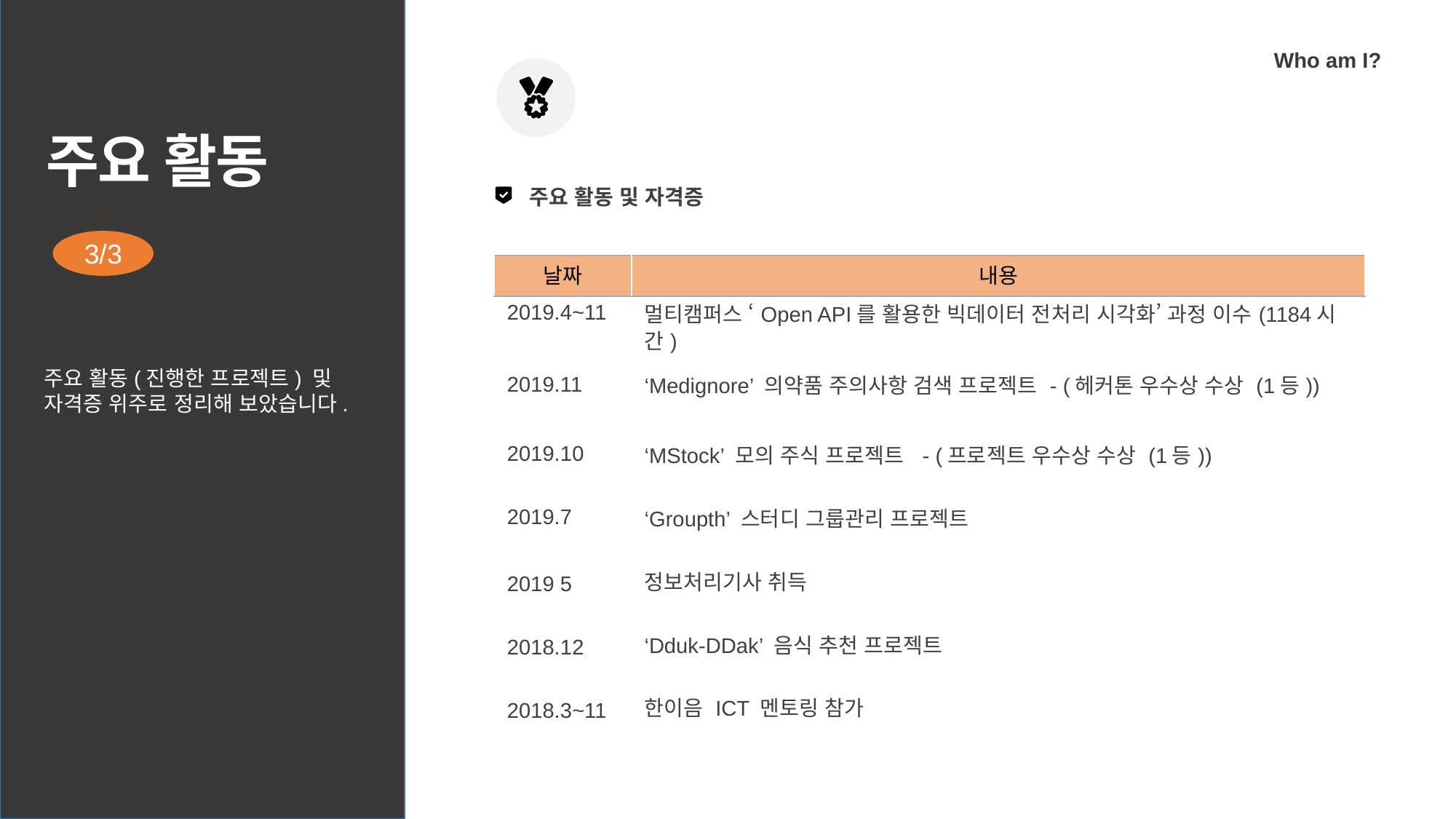

Who am I?

주요 활동
     주요 활동 및 자격증

3/3
| 날짜 | 내용 |
| --- | --- |
| 2019.4~11 | 멀티캠퍼스 ‘Open API를 활용한 빅데이터 전처리 시각화’ 과정 이수(1184시간) |
| 2019.11 | ‘Medignore’ 의약품 주의사항 검색 프로젝트 - (헤커톤 우수상 수상 (1등)) |
| 2019.10 | ‘MStock’ 모의 주식 프로젝트 - (프로젝트 우수상 수상 (1등)) |
| 2019.7 | ‘Groupth’ 스터디 그룹관리 프로젝트 |
| 2019 5 | 정보처리기사 취득 |
| 2018.12 | ‘Dduk-DDak’ 음식 추천 프로젝트 |
| 2018.3~11 | 한이음 ICT 멘토링 참가 |
주요 활동(진행한 프로젝트) 및
자격증 위주로 정리해 보았습니다.